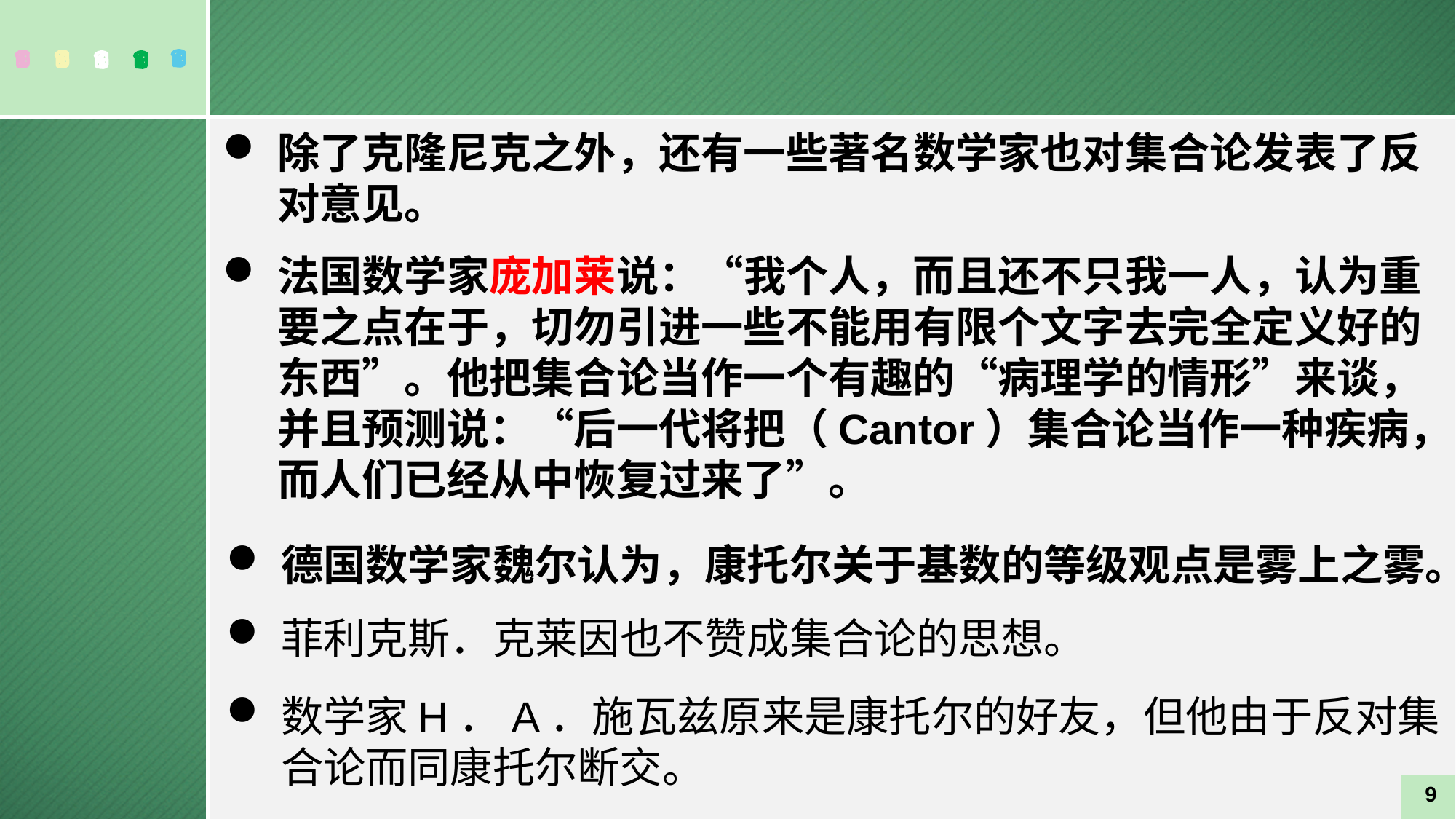

除了克隆尼克之外，还有一些著名数学家也对集合论发表了反对意见。
法国数学家庞加莱说：“我个人，而且还不只我一人，认为重要之点在于，切勿引进一些不能用有限个文字去完全定义好的东西”。他把集合论当作一个有趣的“病理学的情形”来谈，并且预测说：“后一代将把（Cantor）集合论当作一种疾病，而人们已经从中恢复过来了”。

德国数学家魏尔认为，康托尔关于基数的等级观点是雾上之雾。
菲利克斯．克莱因也不赞成集合论的思想。
数学家H．A．施瓦兹原来是康托尔的好友，但他由于反对集合论而同康托尔断交。
9